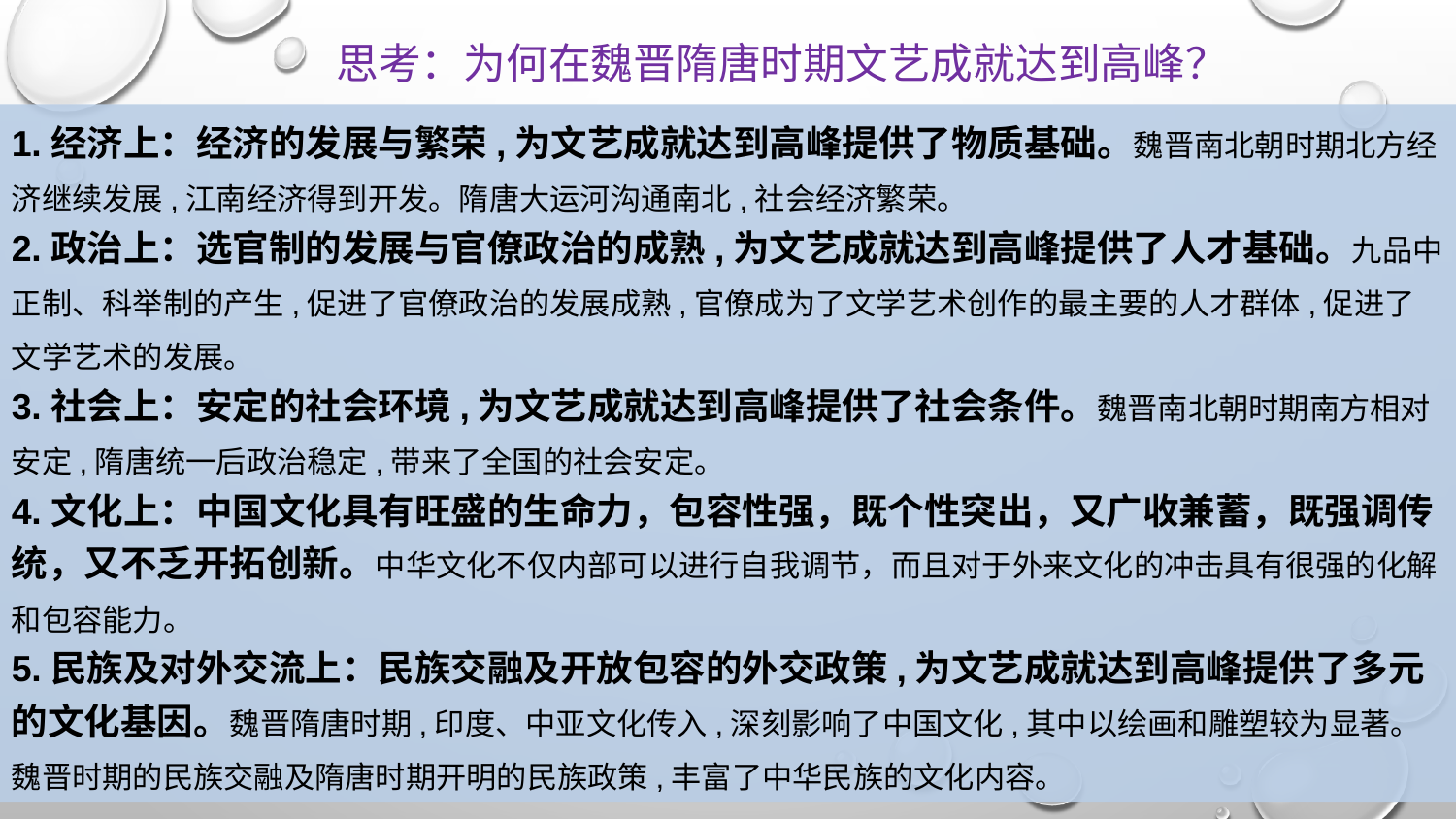

思考：为何在魏晋隋唐时期文艺成就达到高峰？

1.经济上：经济的发展与繁荣,为文艺成就达到高峰提供了物质基础。魏晋南北朝时期北方经济继续发展,江南经济得到开发。隋唐大运河沟通南北,社会经济繁荣。
2.政治上：选官制的发展与官僚政治的成熟,为文艺成就达到高峰提供了人才基础。九品中正制、科举制的产生,促进了官僚政治的发展成熟,官僚成为了文学艺术创作的最主要的人才群体,促进了文学艺术的发展。
3.社会上：安定的社会环境,为文艺成就达到高峰提供了社会条件。魏晋南北朝时期南方相对安定,隋唐统一后政治稳定,带来了全国的社会安定。
4.文化上：中国文化具有旺盛的生命力，包容性强，既个性突出，又广收兼蓄，既强调传统，又不乏开拓创新。中华文化不仅内部可以进行自我调节，而且对于外来文化的冲击具有很强的化解和包容能力。
5.民族及对外交流上：民族交融及开放包容的外交政策,为文艺成就达到高峰提供了多元的文化基因。魏晋隋唐时期,印度、中亚文化传入,深刻影响了中国文化,其中以绘画和雕塑较为显著。魏晋时期的民族交融及隋唐时期开明的民族政策,丰富了中华民族的文化内容。